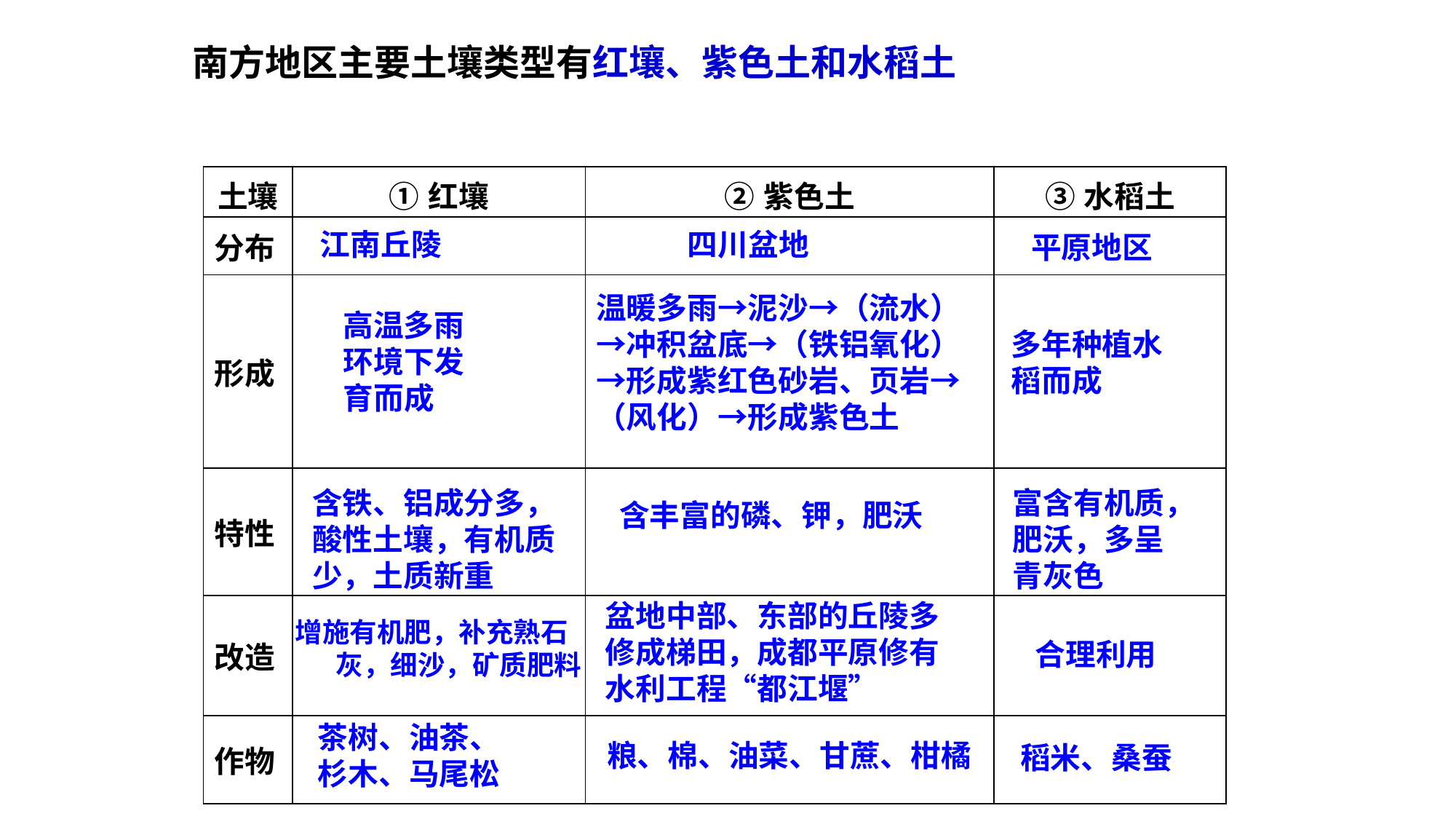

南方地区主要土壤类型有红壤、紫色土和水稻土
| 土壤 | ①红壤 | ②紫色土 | ③水稻土 |
| --- | --- | --- | --- |
| 分布 |  |  |  |
| 形成 |  |  |  |
| 特性 |  |  |  |
| 改造 |  |  |  |
| 作物 |  |  |  |
江南丘陵
四川盆地
平原地区
温暖多雨→泥沙→（流水）→冲积盆底→（铁铝氧化）→形成紫红色砂岩、页岩→（风化）→形成紫色土
高温多雨环境下发育而成
多年种植水
稻而成
含铁、铝成分多，酸性土壤，有机质少，土质新重
富含有机质，肥沃，多呈青灰色
含丰富的磷、钾，肥沃
盆地中部、东部的丘陵多修成梯田，成都平原修有水利工程“都江堰”
增施有机肥，补充熟石灰，细沙，矿质肥料
合理利用
茶树、油茶、杉木、马尾松
粮、棉、油菜、甘蔗、柑橘
稻米、桑蚕